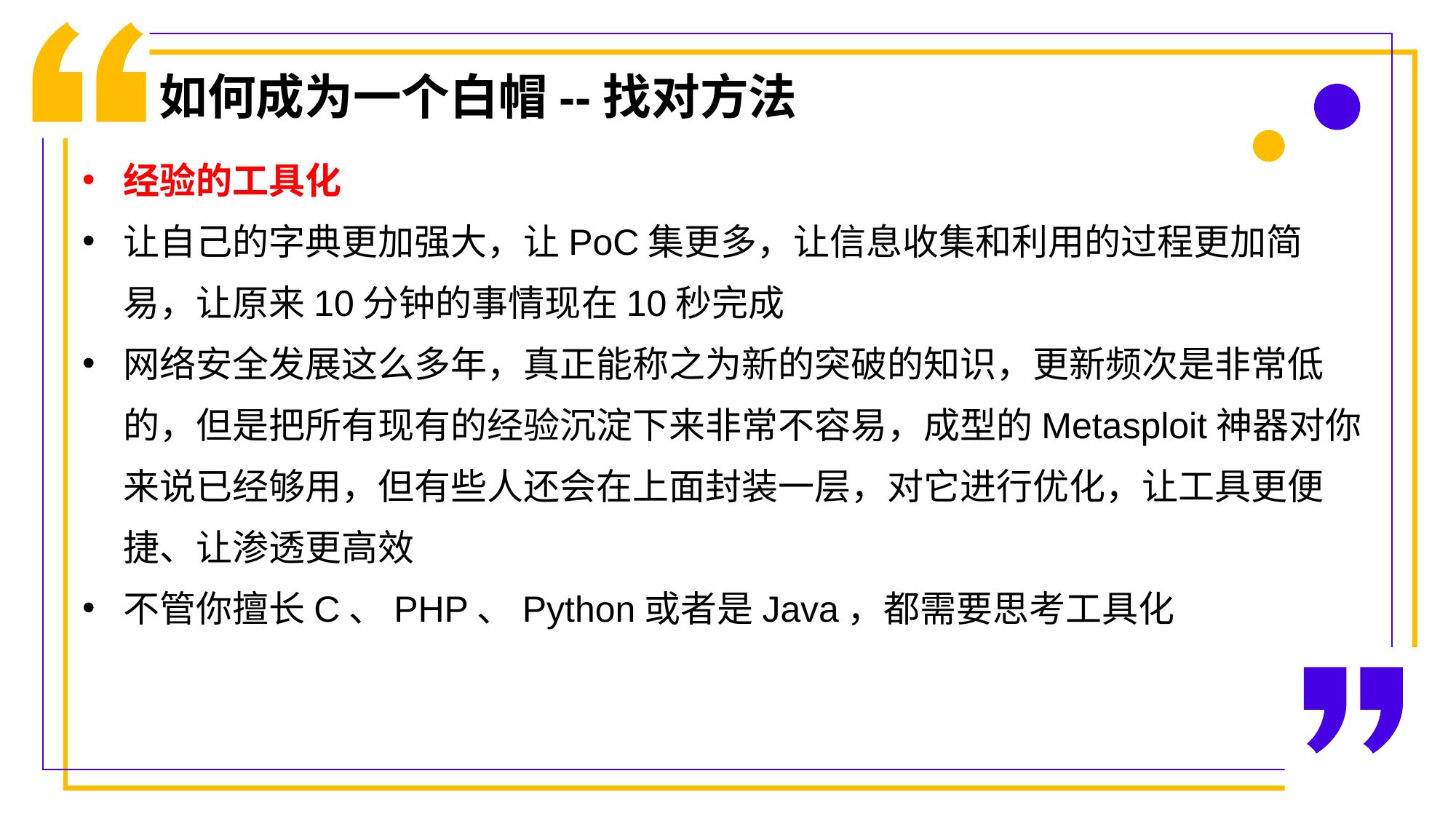

如何成为一个白帽--找对方法

经验的工具化
让自己的字典更加强大，让PoC集更多，让信息收集和利用的过程更加简易，让原来10分钟的事情现在10秒完成
网络安全发展这么多年，真正能称之为新的突破的知识，更新频次是非常低的，但是把所有现有的经验沉淀下来非常不容易，成型的Metasploit神器对你来说已经够用，但有些人还会在上面封装一层，对它进行优化，让工具更便捷、让渗透更高效
不管你擅长C、PHP、Python或者是Java，都需要思考工具化